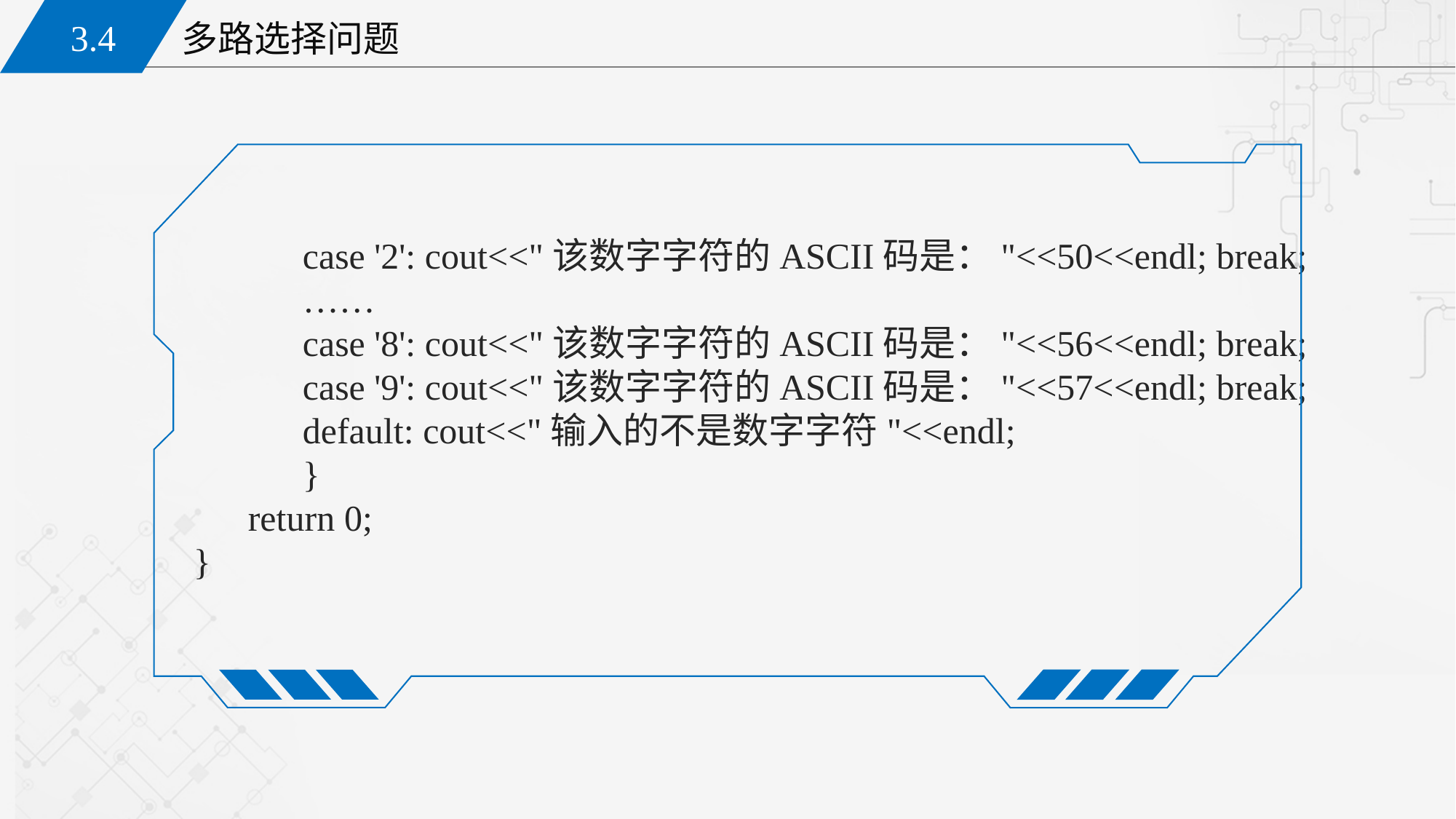

case '2': cout<<"该数字字符的ASCII码是："<<50<<endl; break;
	……
	case '8': cout<<"该数字字符的ASCII码是："<<56<<endl; break;
	case '9': cout<<"该数字字符的ASCII码是："<<57<<endl; break;
	default: cout<<"输入的不是数字字符"<<endl;
	}
      return 0;
}